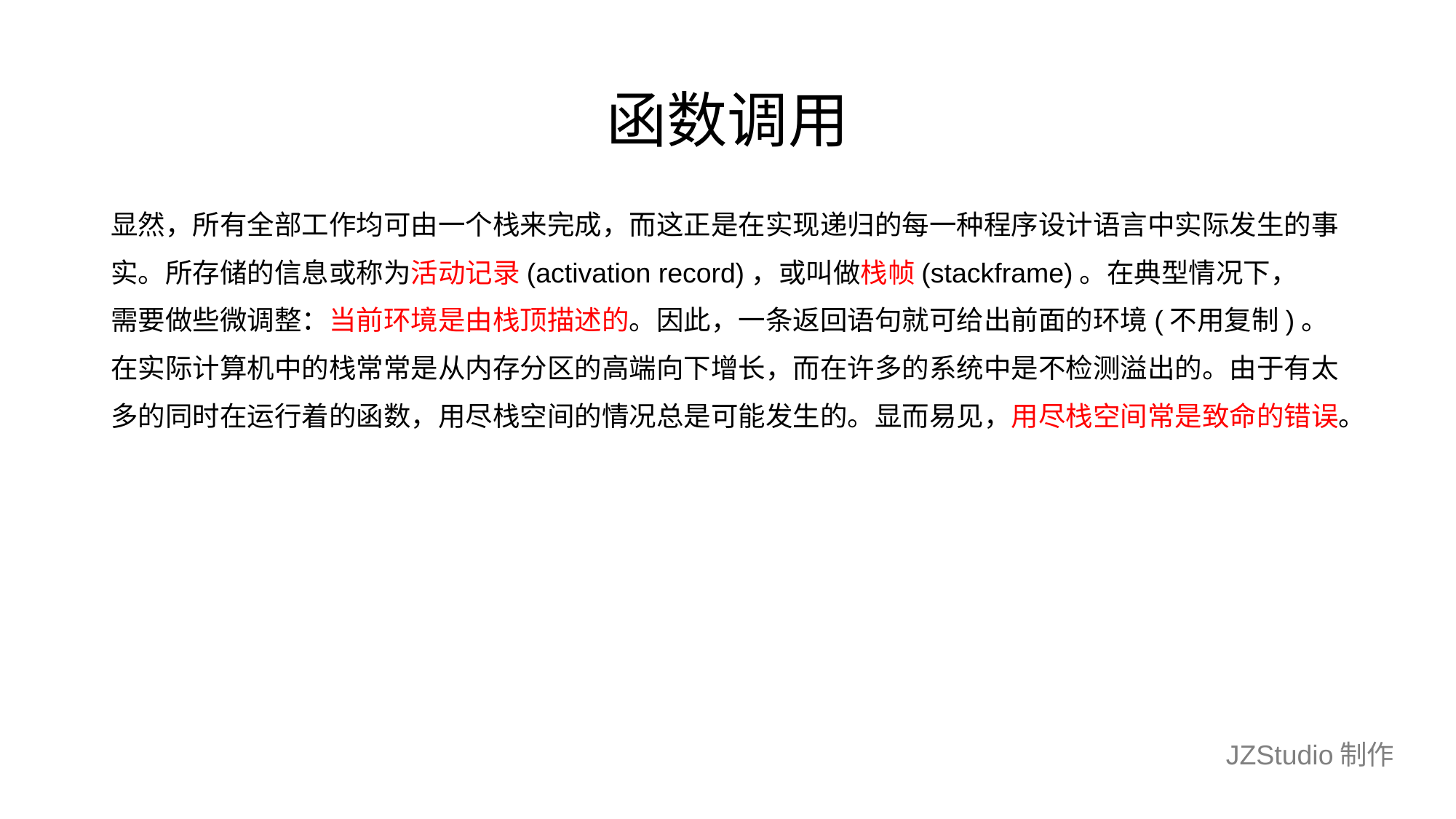

# 函数调用
显然，所有全部工作均可由一个栈来完成，而这正是在实现递归的每一种程序设计语言中实际发生的事
实。所存储的信息或称为活动记录(activation record)，或叫做栈帧(stackframe)。在典型情况下，
需要做些微调整：当前环境是由栈顶描述的。因此，一条返回语句就可给出前面的环境(不用复制)。
在实际计算机中的栈常常是从内存分区的高端向下增长，而在许多的系统中是不检测溢出的。由于有太
多的同时在运行着的函数，用尽栈空间的情况总是可能发生的。显而易见，用尽栈空间常是致命的错误。